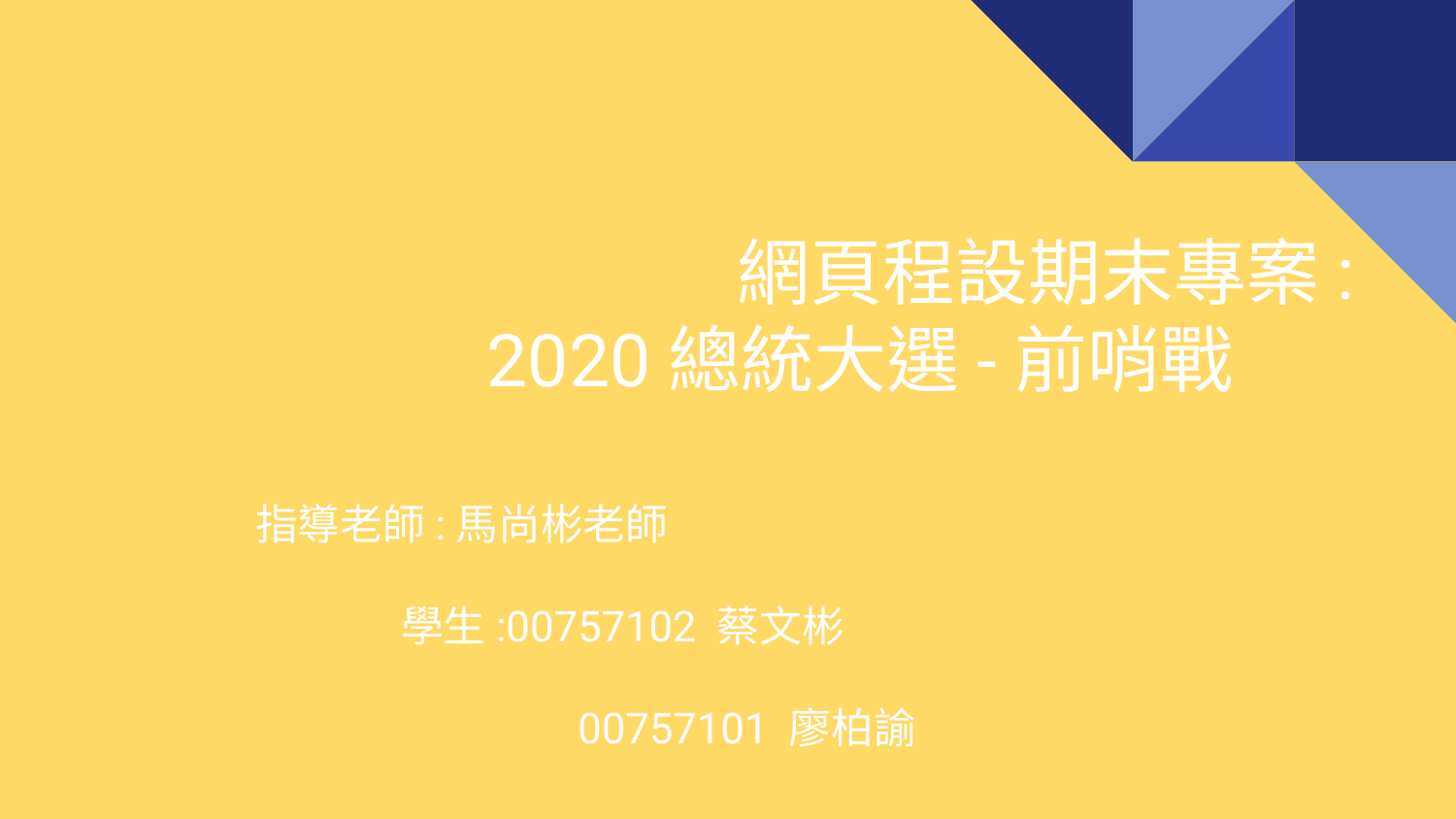

# 網頁程設期末專案:
                     2020總統大選-前哨戰
									指導老師:馬尚彬老師
 										學生:00757102 蔡文彬
											   00757101 廖柏諭